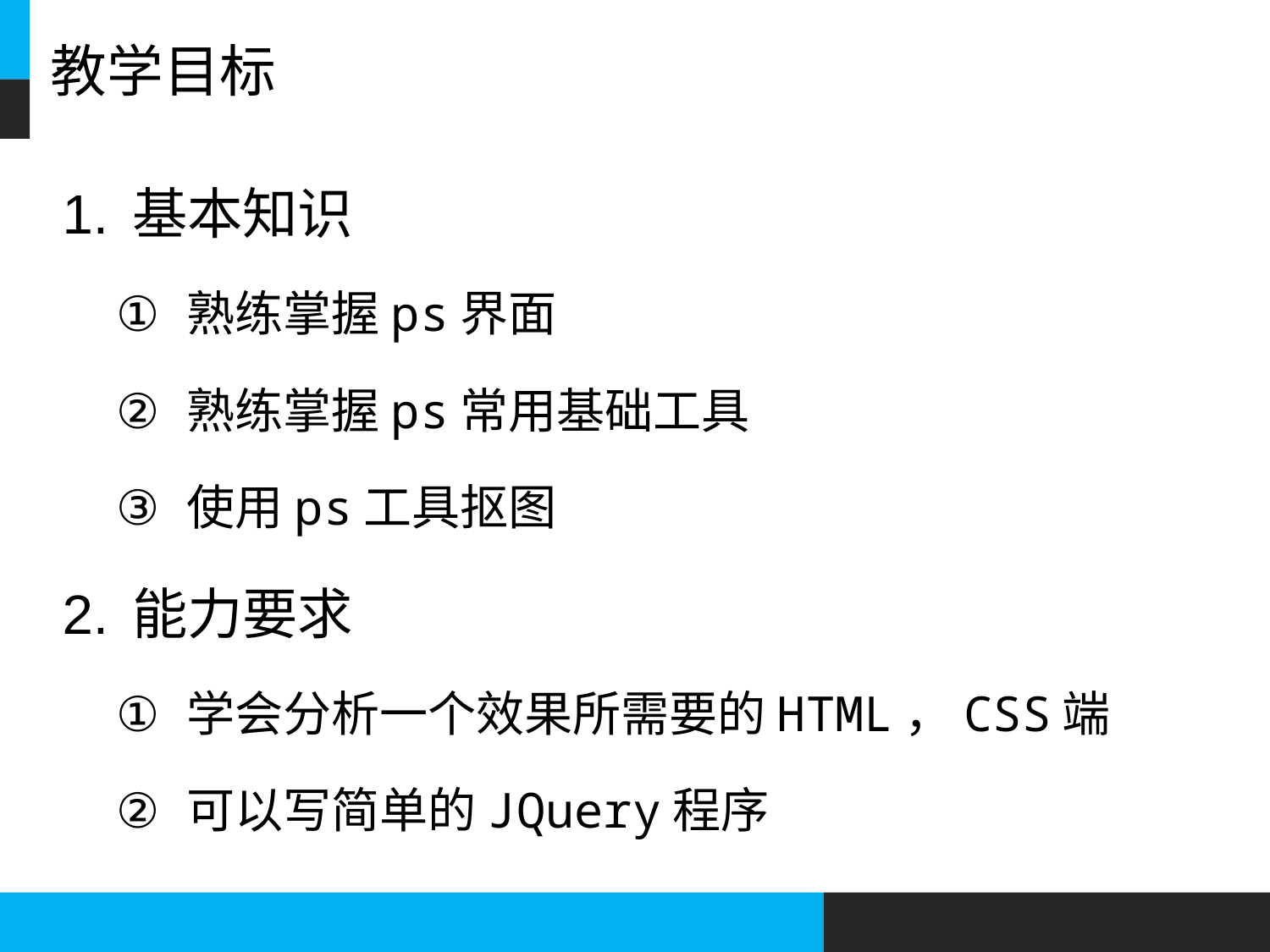

# 教学目标
基本知识
熟练掌握ps界面
熟练掌握ps常用基础工具
使用ps工具抠图
能力要求
学会分析一个效果所需要的HTML，CSS端
可以写简单的JQuery程序